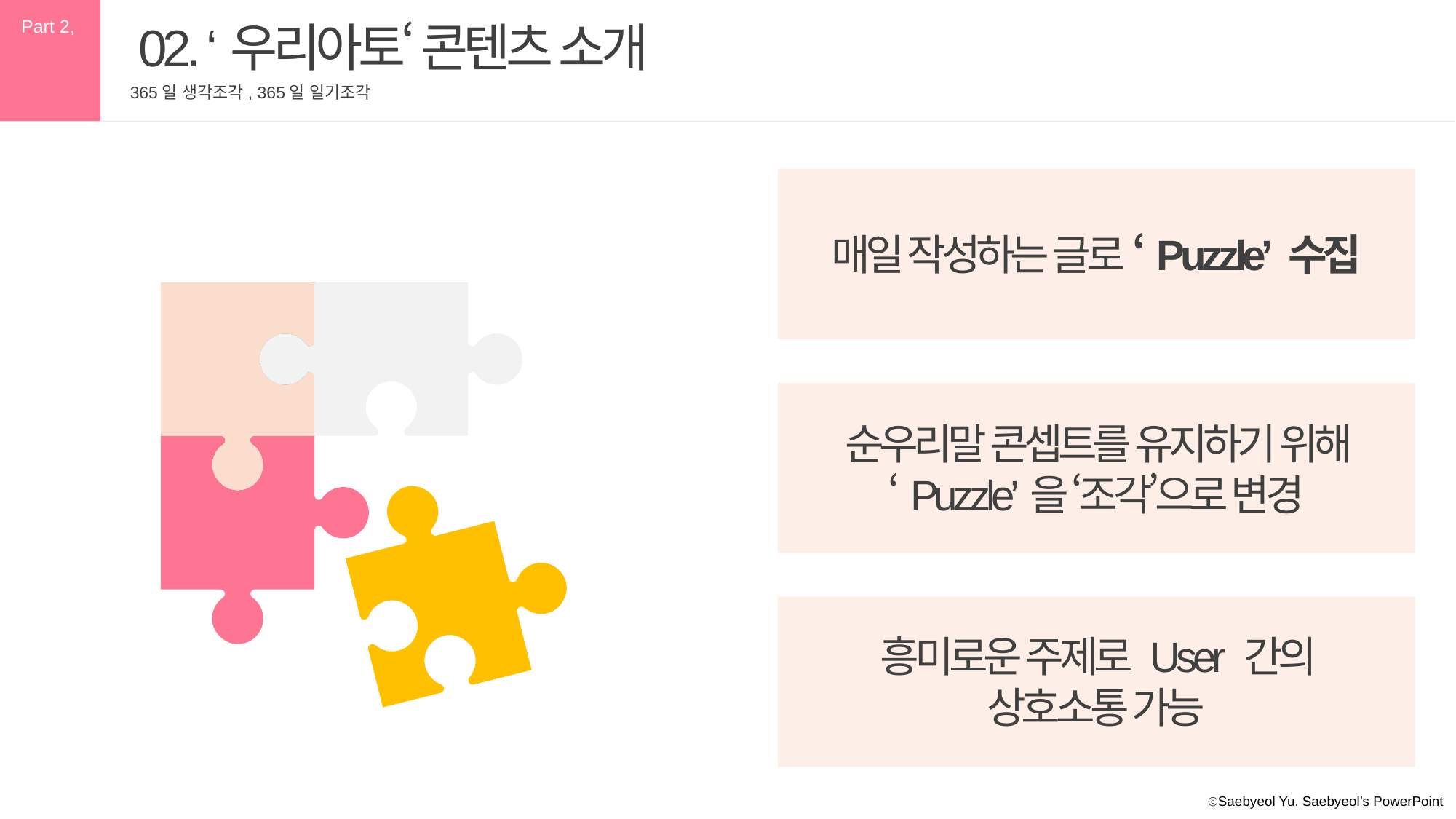

Part 2,
02. ‘우리아토‘ 콘텐츠 소개
365일 생각조각, 365일 일기조각

매일 작성하는 글로 ‘Puzzle’ 수집

순우리말 콘셉트를 유지하기 위해 ‘Puzzle’을 ‘조각’으로 변경

흥미로운 주제로 User 간의 상호소통 가능